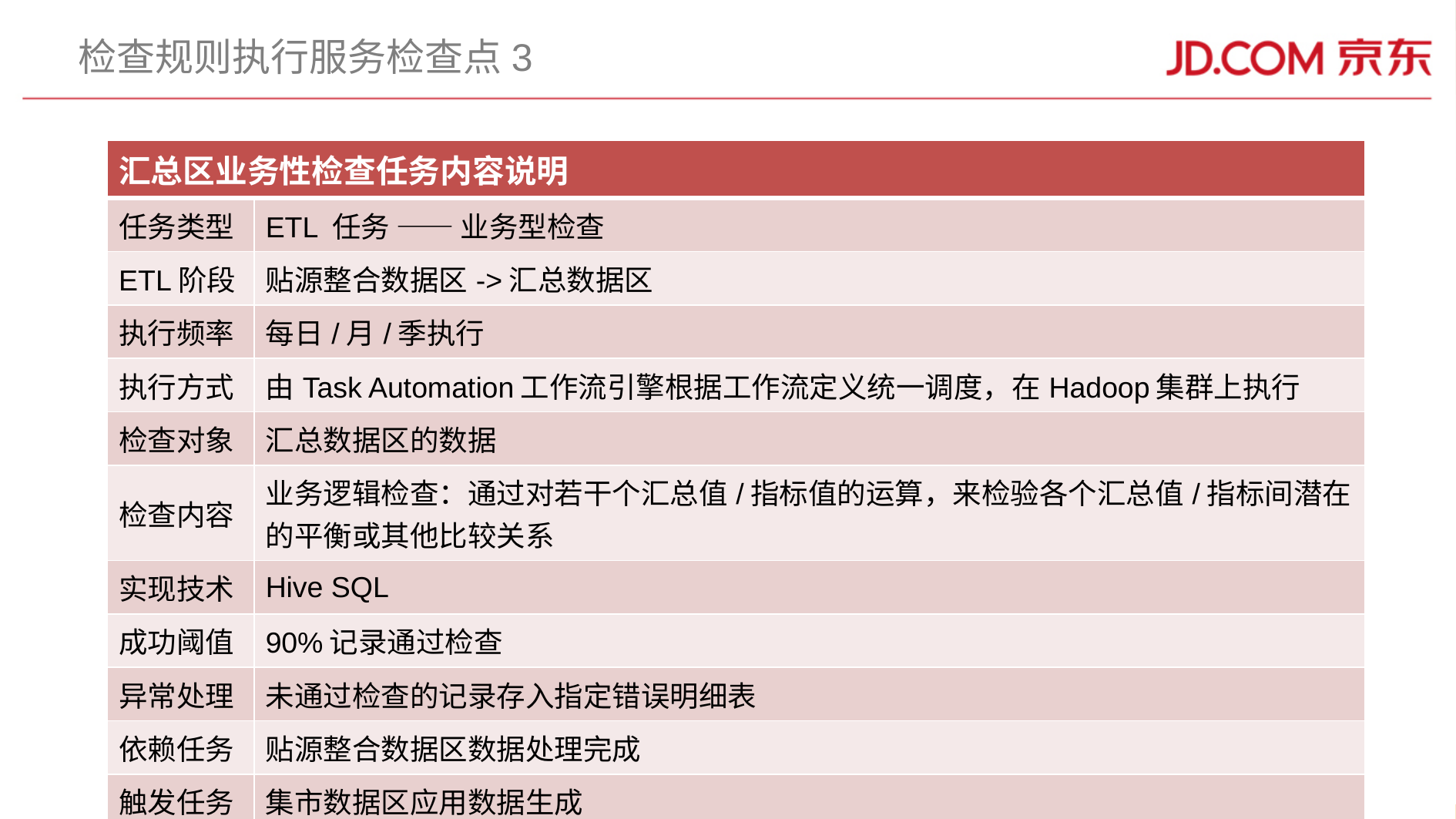

# 检查规则执行服务检查点3
| 汇总区业务性检查任务内容说明 |  |
| --- | --- |
| 任务类型 | ETL 任务 —— 业务型检查 |
| ETL阶段 | 贴源整合数据区->汇总数据区 |
| 执行频率 | 每日/月/季执行 |
| 执行方式 | 由Task Automation工作流引擎根据工作流定义统一调度，在Hadoop集群上执行 |
| 检查对象 | 汇总数据区的数据 |
| 检查内容 | 业务逻辑检查：通过对若干个汇总值/指标值的运算，来检验各个汇总值/指标间潜在的平衡或其他比较关系 |
| 实现技术 | Hive SQL |
| 成功阈值 | 90%记录通过检查 |
| 异常处理 | 未通过检查的记录存入指定错误明细表 |
| 依赖任务 | 贴源整合数据区数据处理完成 |
| 触发任务 | 集市数据区应用数据生成 |